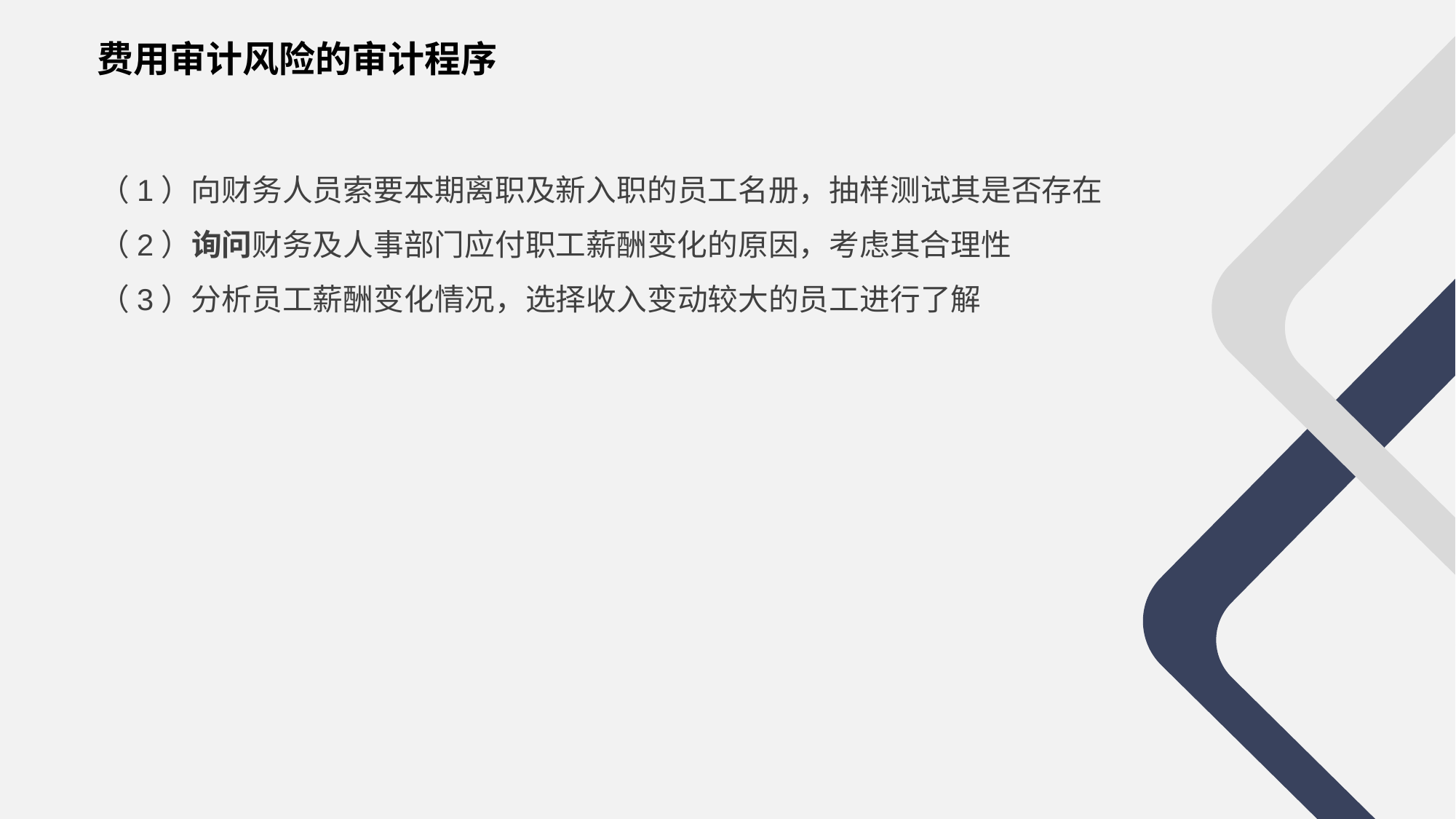

费用审计风险的审计程序

（1）向财务人员索要本期离职及新入职的员工名册，抽样测试其是否存在
（2）询问财务及人事部门应付职工薪酬变化的原因，考虑其合理性
（3）分析员工薪酬变化情况，选择收入变动较大的员工进行了解